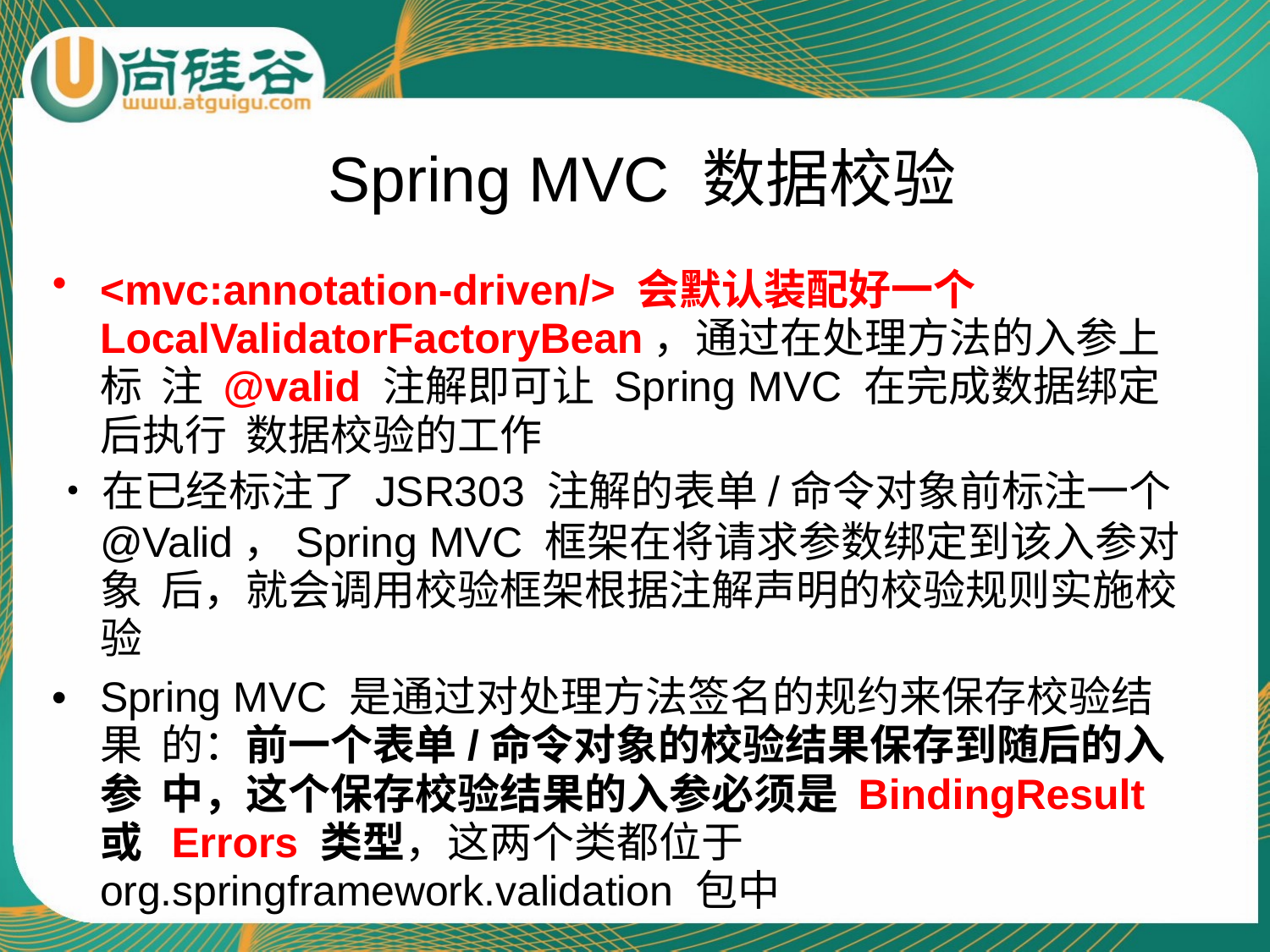

# Spring MVC 数据校验
<mvc:annotation-driven/> 会默认装配好一个  LocalValidatorFactoryBean，通过在处理方法的入参上标  注 @valid 注解即可让 Spring MVC 在完成数据绑定后执行  数据校验的工作
•	在已经标注了 JSR303 注解的表单/命令对象前标注一个
@Valid，Spring MVC 框架在将请求参数绑定到该入参对象  后，就会调用校验框架根据注解声明的校验规则实施校验
•	Spring MVC 是通过对处理方法签名的规约来保存校验结果  的：前一个表单/命令对象的校验结果保存到随后的入参  中，这个保存校验结果的入参必须是 BindingResult 或  Errors 类型，这两个类都位于  org.springframework.validation 包中